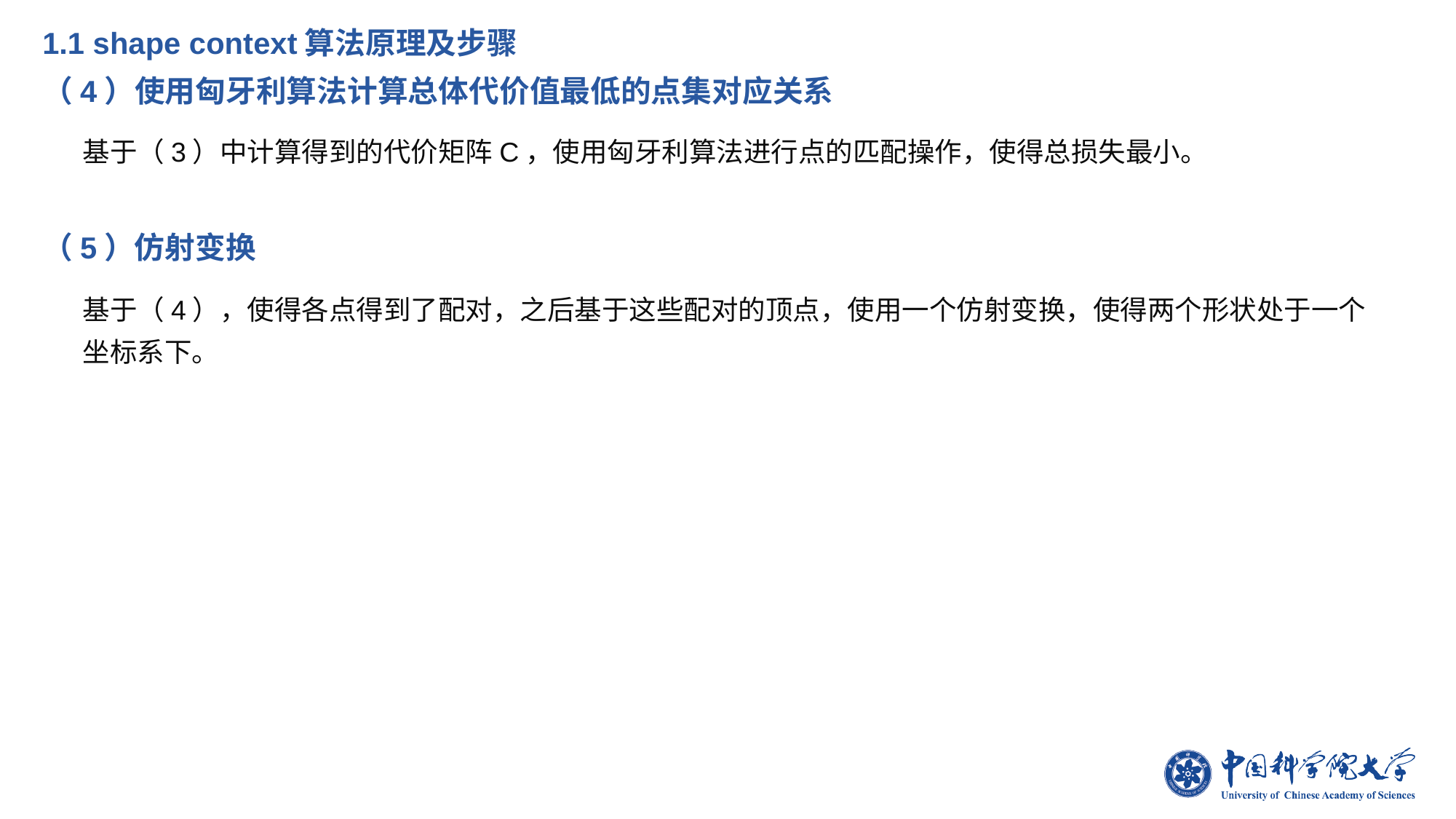

1.1 shape context算法原理及步骤
（4）使用匈牙利算法计算总体代价值最低的点集对应关系
基于（3）中计算得到的代价矩阵C，使用匈牙利算法进行点的匹配操作，使得总损失最小。
（5）仿射变换
基于（4），使得各点得到了配对，之后基于这些配对的顶点，使用一个仿射变换，使得两个形状处于一个坐标系下。